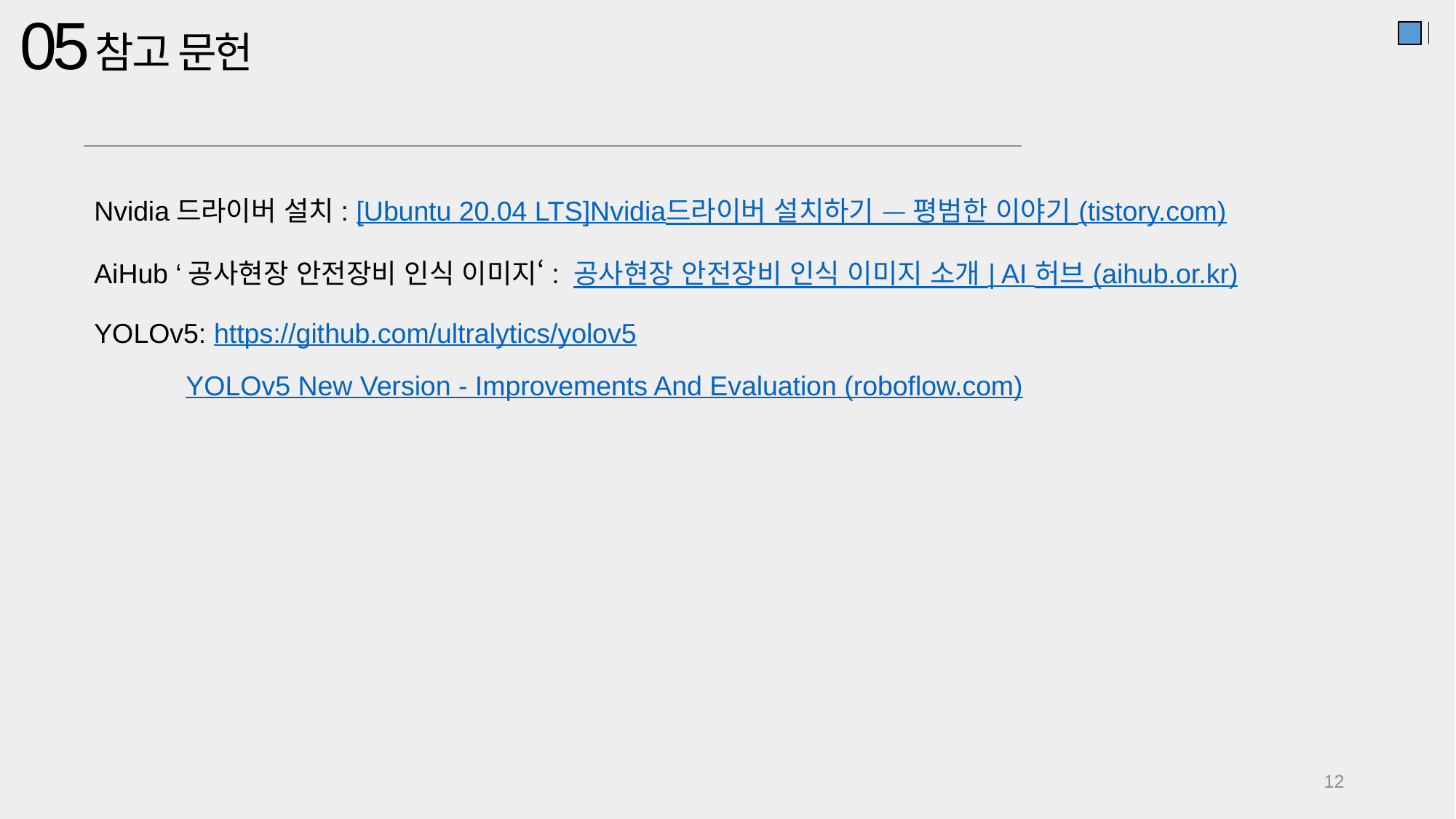

05
참고 문헌

Nvidia드라이버 설치: [Ubuntu 20.04 LTS]Nvidia드라이버 설치하기 — 평범한 이야기 (tistory.com)
AiHub ‘공사현장 안전장비 인식 이미지‘: 공사현장 안전장비 인식 이미지 소개 | AI 허브 (aihub.or.kr)
YOLOv5: https://github.com/ultralytics/yolov5
            YOLOv5 New Version - Improvements And Evaluation (roboflow.com)
12